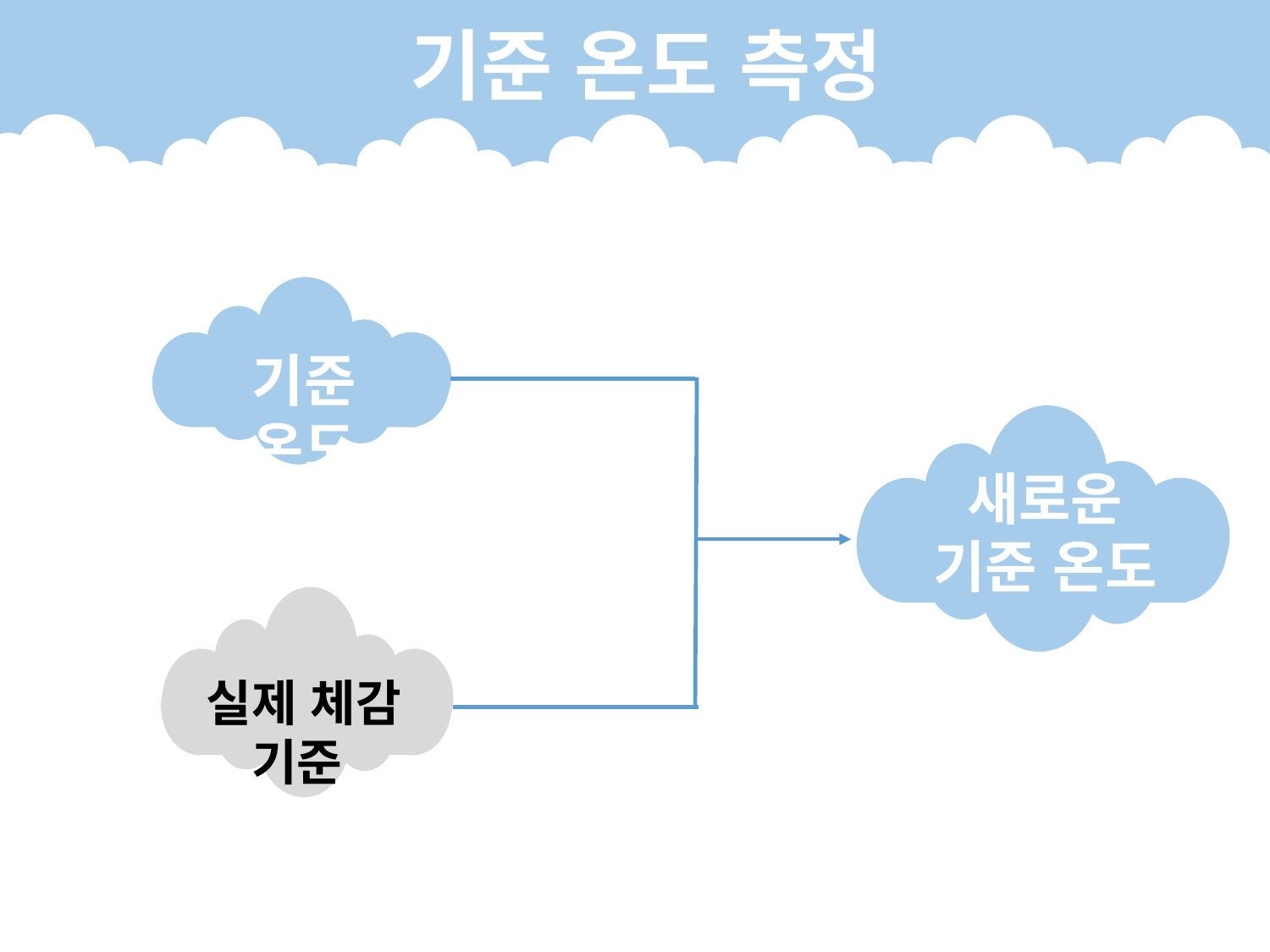

기준 온도 측정

기준 온도

새로운
기준 온도
기온
옷

실제 체감 기준